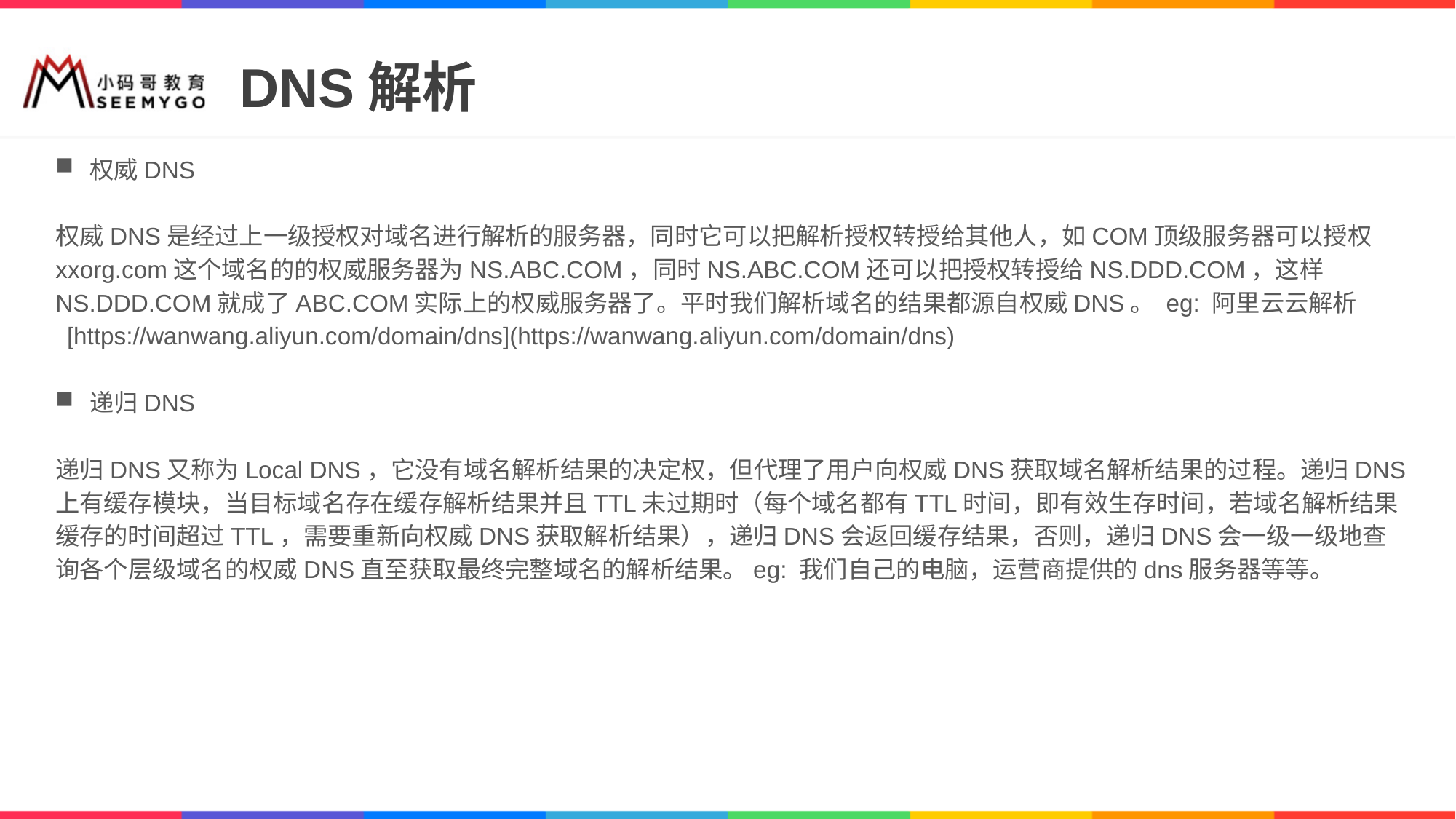

# DNS解析
权威DNS

权威DNS是经过上一级授权对域名进行解析的服务器，同时它可以把解析授权转授给其他人，如COM顶级服务器可以授权xxorg.com这个域名的的权威服务器为NS.ABC.COM，同时NS.ABC.COM还可以把授权转授给NS.DDD.COM，这样NS.DDD.COM就成了ABC.COM实际上的权威服务器了。平时我们解析域名的结果都源自权威DNS。 eg: 阿里云云解析  [https://wanwang.aliyun.com/domain/dns](https://wanwang.aliyun.com/domain/dns)

递归DNS

递归DNS又称为Local DNS，它没有域名解析结果的决定权，但代理了用户向权威DNS获取域名解析结果的过程。递归DNS上有缓存模块，当目标域名存在缓存解析结果并且TTL未过期时（每个域名都有TTL时间，即有效生存时间，若域名解析结果缓存的时间超过TTL，需要重新向权威DNS获取解析结果），递归DNS会返回缓存结果，否则，递归DNS会一级一级地查询各个层级域名的权威DNS直至获取最终完整域名的解析结果。eg: 我们自己的电脑，运营商提供的dns服务器等等。